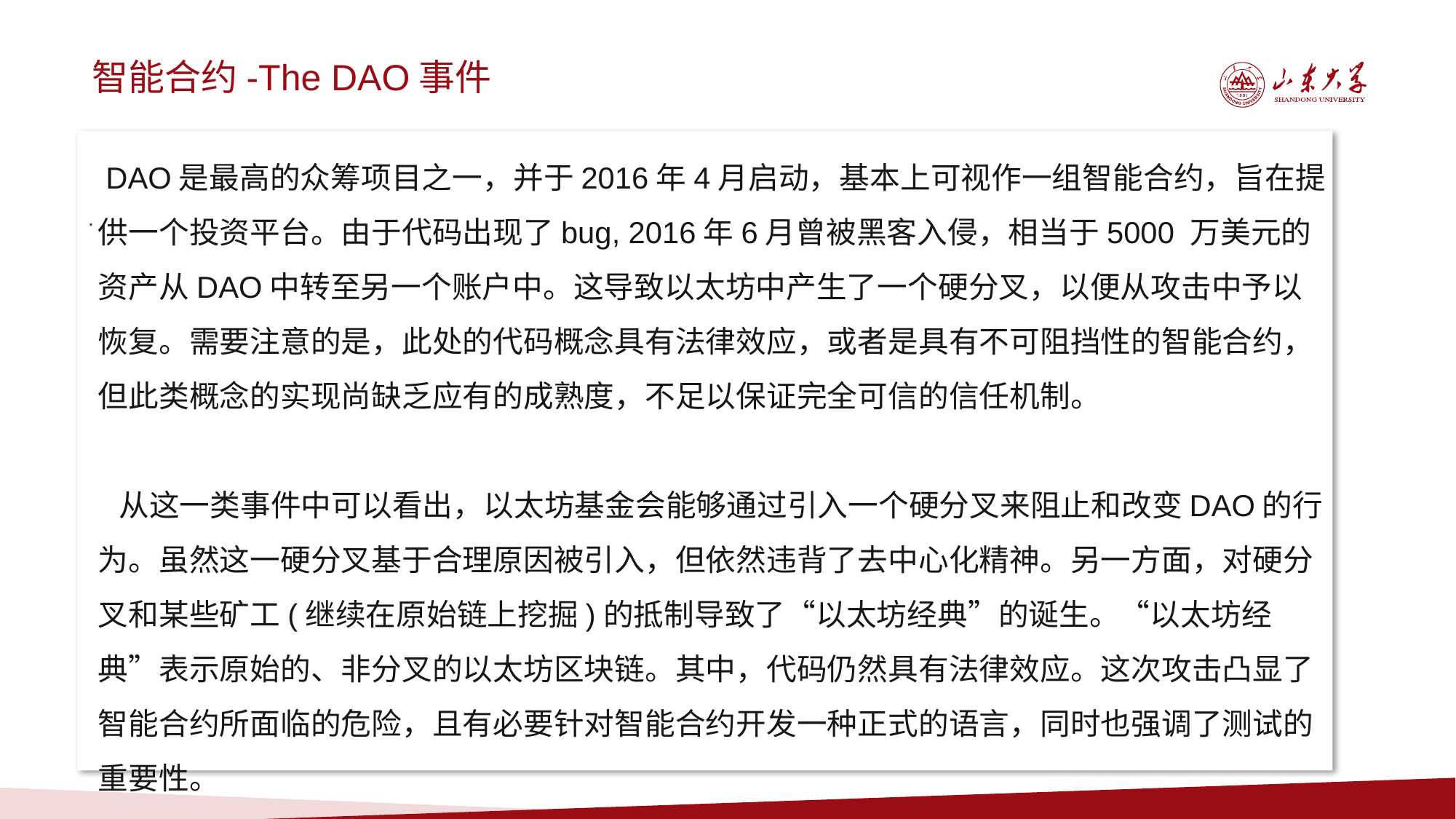

智能合约-The DAO事件
.
 DAO是最高的众筹项目之一，并于2016年4月启动，基本上可视作一组智能合约，旨在提供一个投资平台。由于代码出现了bug, 2016年6月曾被黑客入侵，相当于5000 万美元的资产从DAO中转至另一个账户中。这导致以太坊中产生了一个硬分叉，以便从攻击中予以恢复。需要注意的是，此处的代码概念具有法律效应，或者是具有不可阻挡性的智能合约，但此类概念的实现尚缺乏应有的成熟度，不足以保证完全可信的信任机制。

  从这一类事件中可以看出，以太坊基金会能够通过引入一个硬分叉来阻止和改变DAO的行为。虽然这一硬分叉基于合理原因被引入，但依然违背了去中心化精神。另一方面，对硬分叉和某些矿工(继续在原始链上挖掘)的抵制导致了“以太坊经典”的诞生。“以太坊经典”表示原始的、非分叉的以太坊区块链。其中，代码仍然具有法律效应。这次攻击凸显了智能合约所面临的危险，且有必要针对智能合约开发一种正式的语言，同时也强调了测试的重要性。